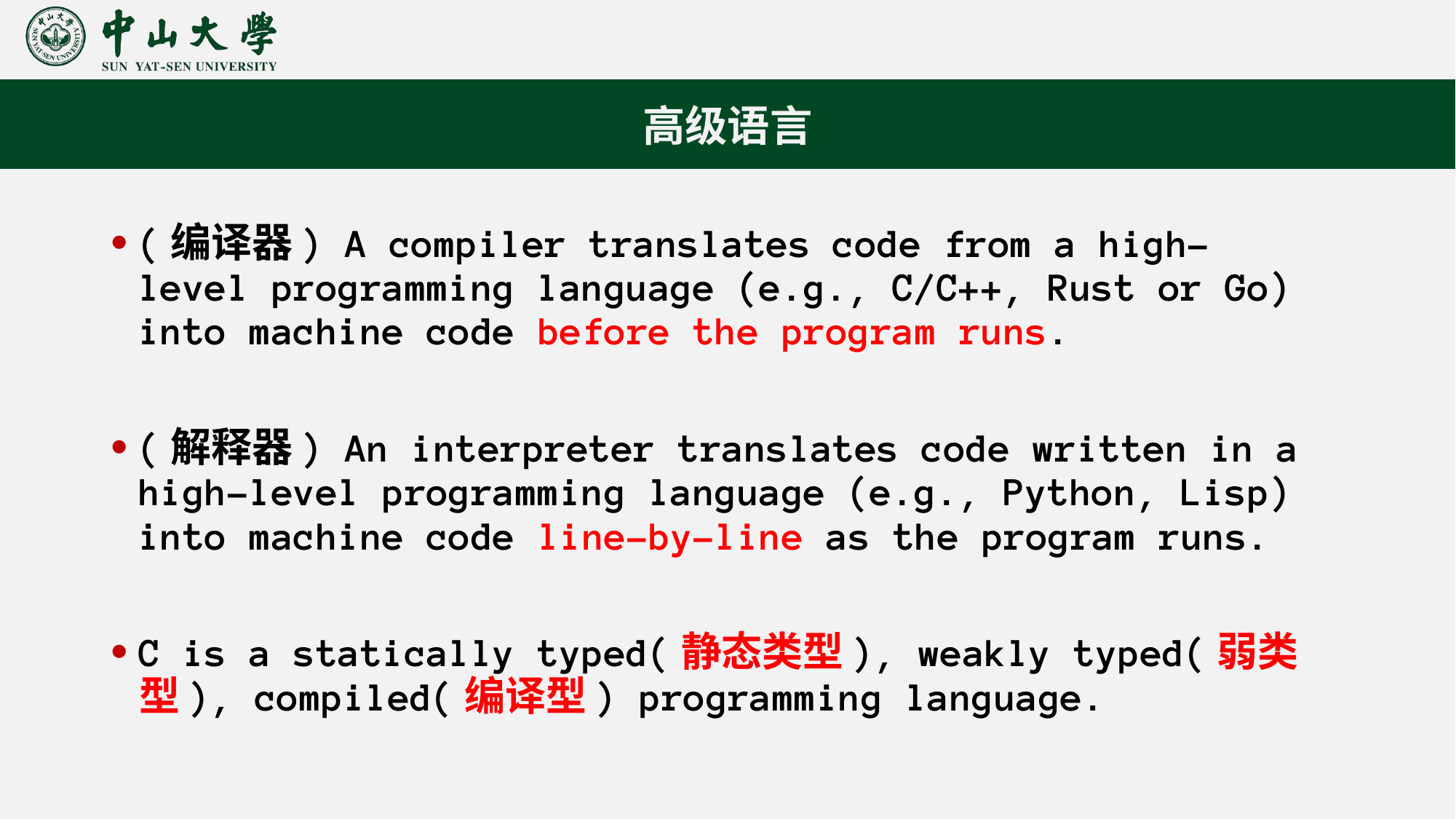

高级语言
(编译器) A compiler translates code from a high-level programming language (e.g., C/C++, Rust or Go) into machine code before the program runs.

(解释器) An interpreter translates code written in a high-level programming language (e.g., Python, Lisp) into machine code line-by-line as the program runs.

C is a statically typed(静态类型), weakly typed(弱类型), compiled(编译型) programming language.